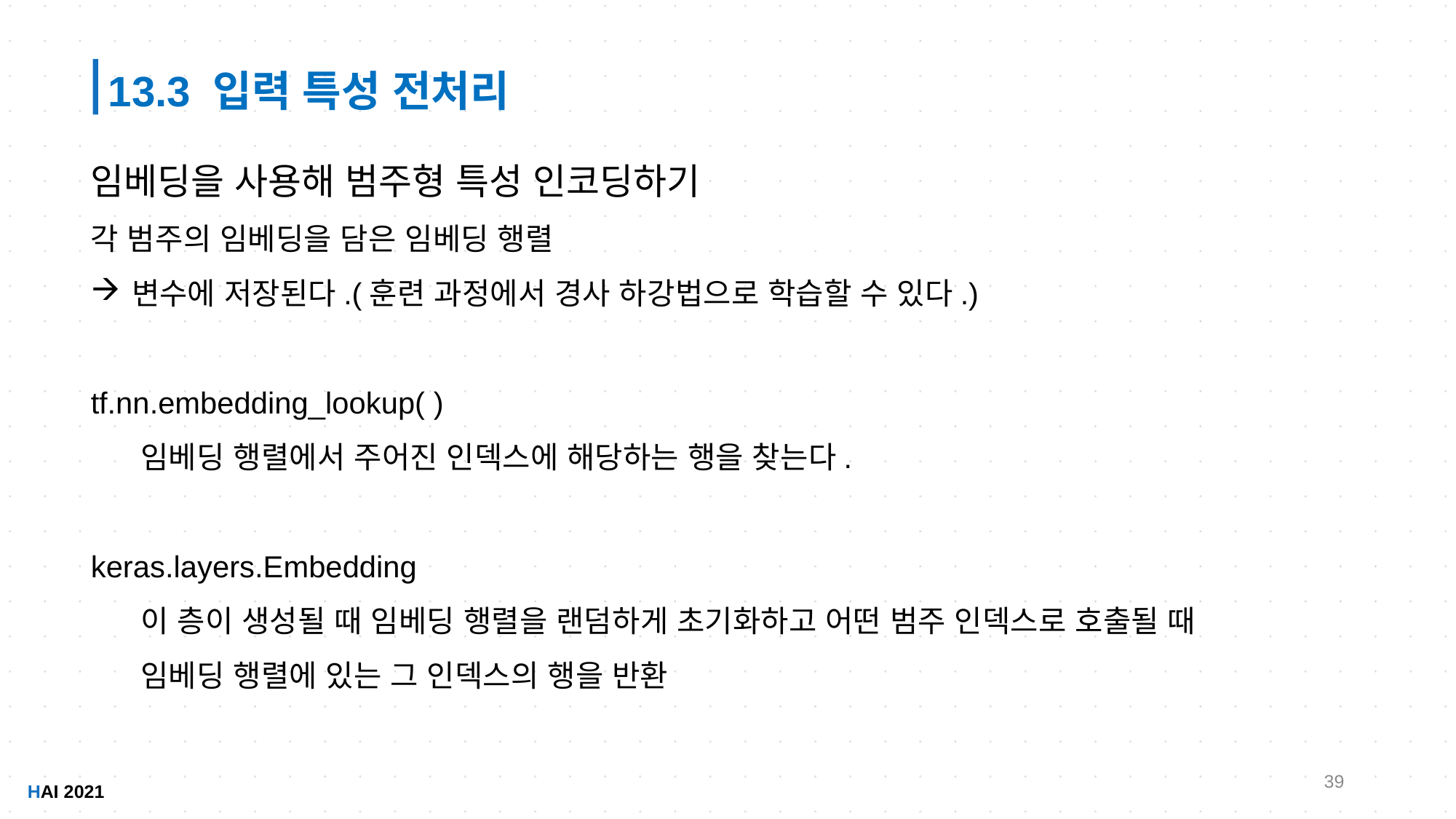

13.3 입력 특성 전처리
임베딩을 사용해 범주형 특성 인코딩하기
각 범주의 임베딩을 담은 임베딩 행렬
변수에 저장된다.(훈련 과정에서 경사 하강법으로 학습할 수 있다.)

tf.nn.embedding_lookup( )
     임베딩 행렬에서 주어진 인덱스에 해당하는 행을 찾는다.

keras.layers.Embedding
     이 층이 생성될 때 임베딩 행렬을 랜덤하게 초기화하고 어떤 범주 인덱스로 호출될 때
     임베딩 행렬에 있는 그 인덱스의 행을 반환
39
HAI 2021